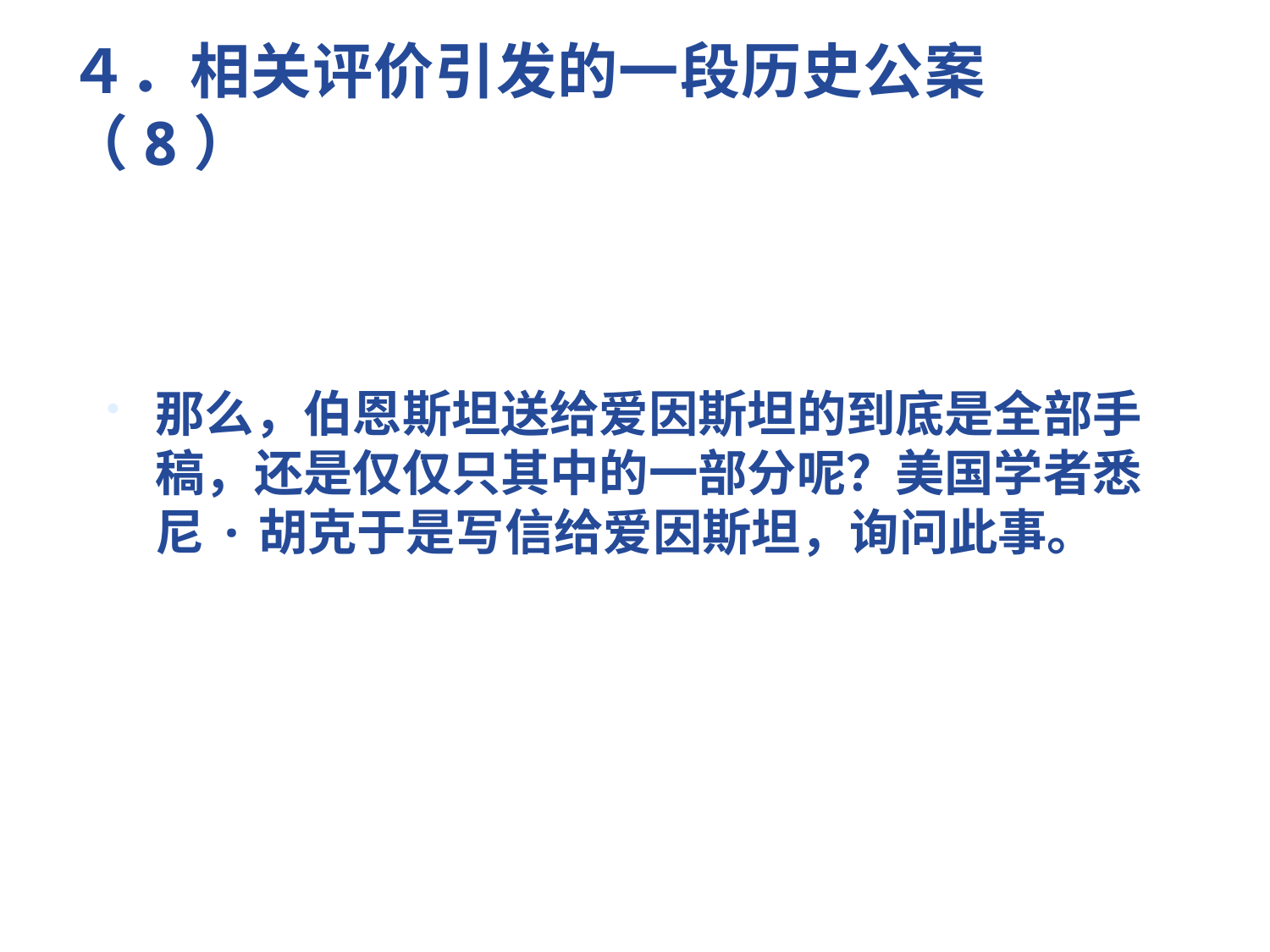

# ４．相关评价引发的一段历史公案（8）
那么，伯恩斯坦送给爱因斯坦的到底是全部手稿，还是仅仅只其中的一部分呢？美国学者悉尼·胡克于是写信给爱因斯坦，询问此事。